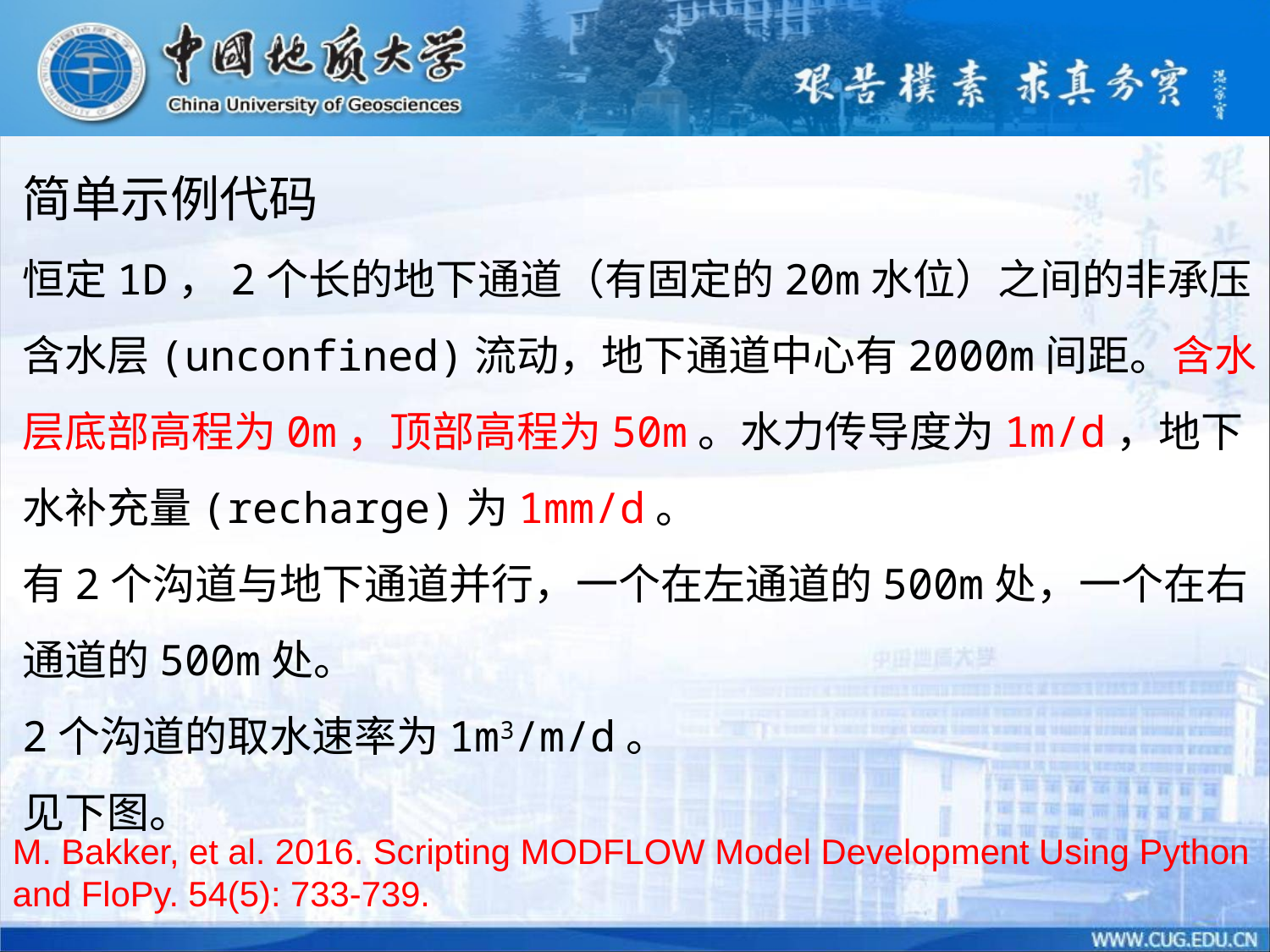

简单示例代码
恒定1D，2个长的地下通道（有固定的20m水位）之间的非承压含水层(unconfined)流动，地下通道中心有2000m间距。含水层底部高程为0m，顶部高程为50m。水力传导度为1m/d，地下水补充量(recharge)为1mm/d。
有2个沟道与地下通道并行，一个在左通道的500m处，一个在右通道的500m处。
2个沟道的取水速率为1m3/m/d。
见下图。

M. Bakker, et al. 2016. Scripting MODFLOW Model Development Using Python and FloPy. 54(5): 733-739.